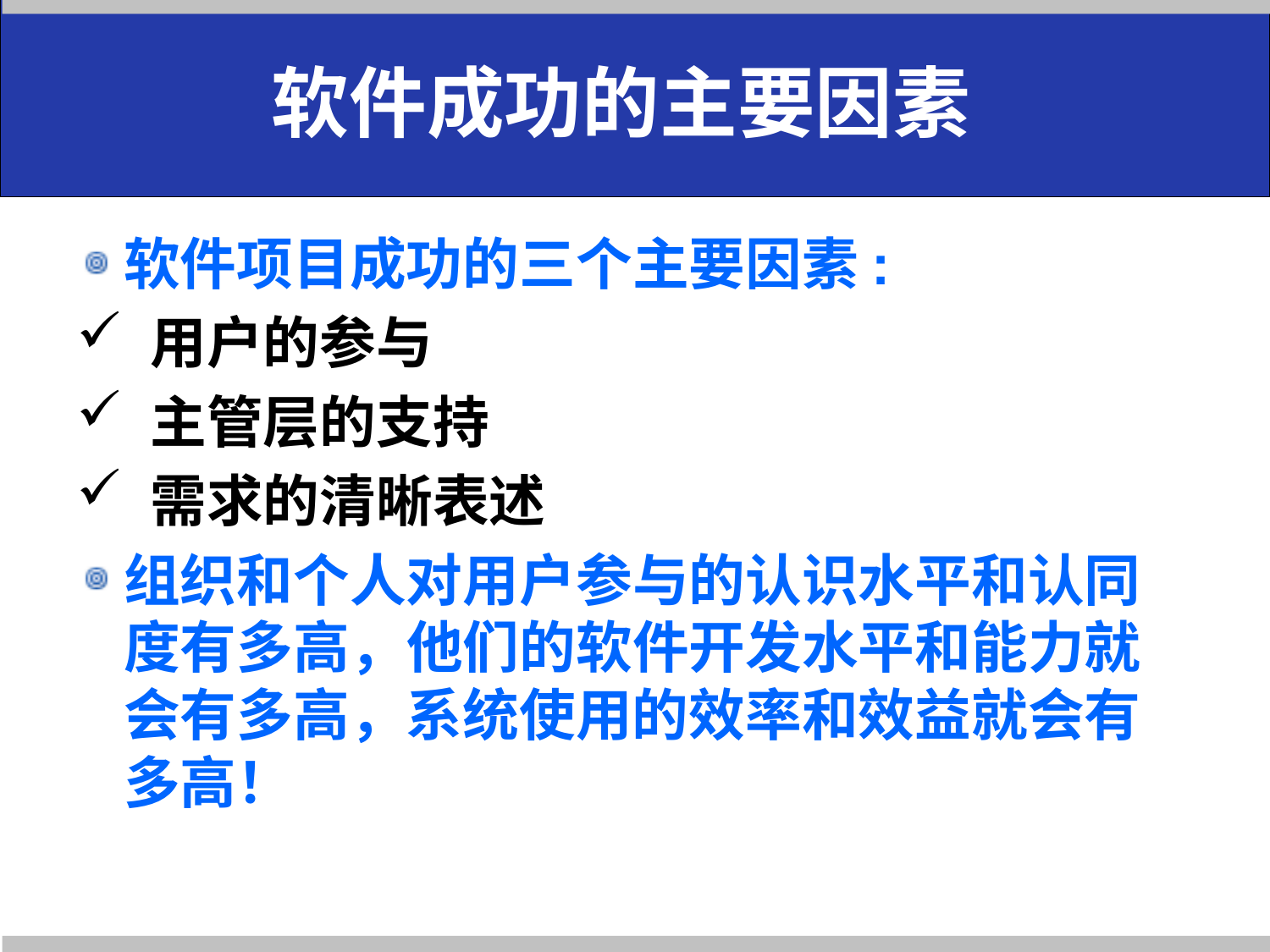

# 软件成功的主要因素
软件项目成功的三个主要因素:
 用户的参与
 主管层的支持
 需求的清晰表述
组织和个人对用户参与的认识水平和认同度有多高，他们的软件开发水平和能力就会有多高，系统使用的效率和效益就会有多高！
234